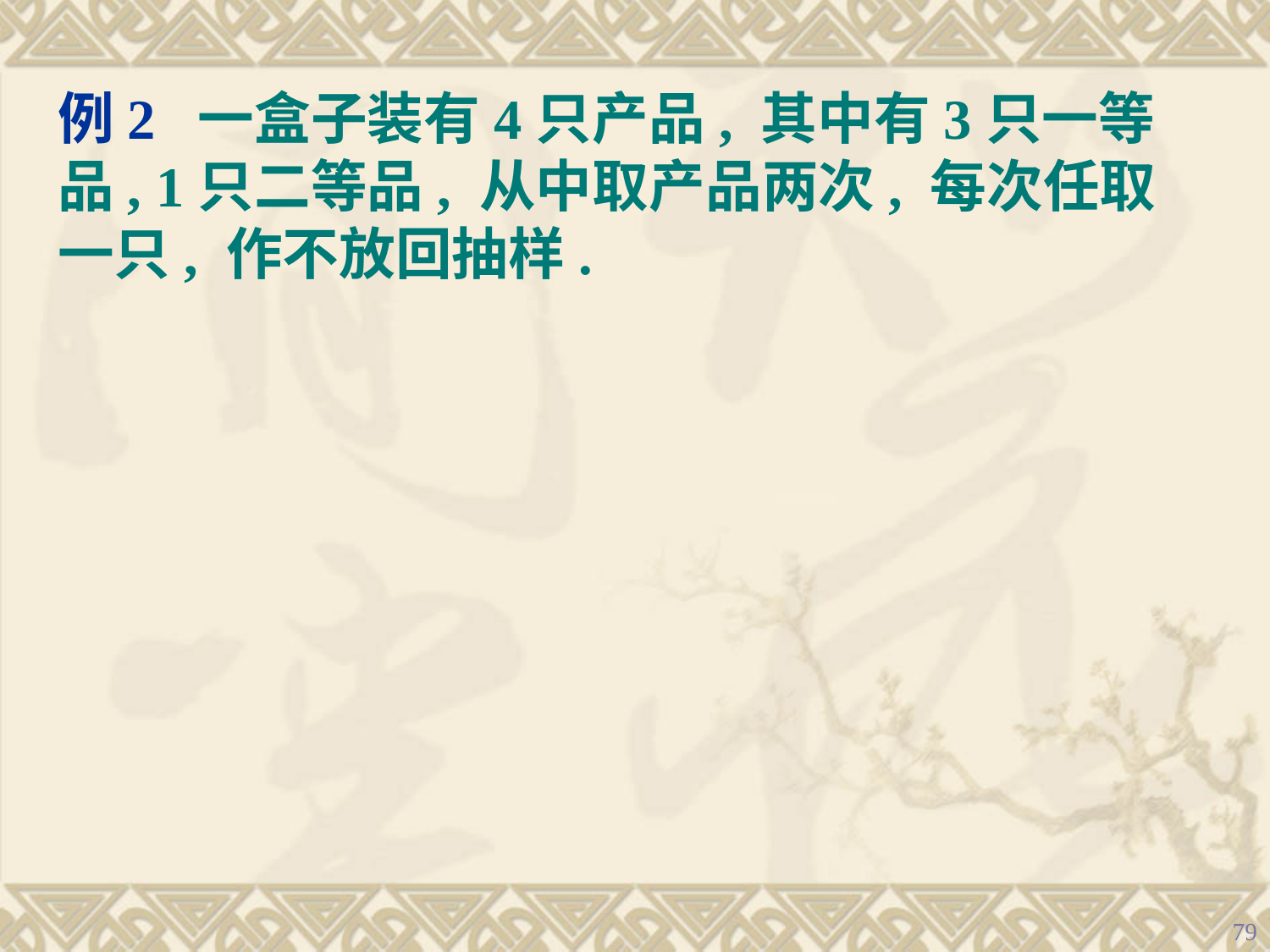

例2  一盒子装有4只产品, 其中有3只一等品, 1只二等品, 从中取产品两次, 每次任取一只, 作不放回抽样.
79